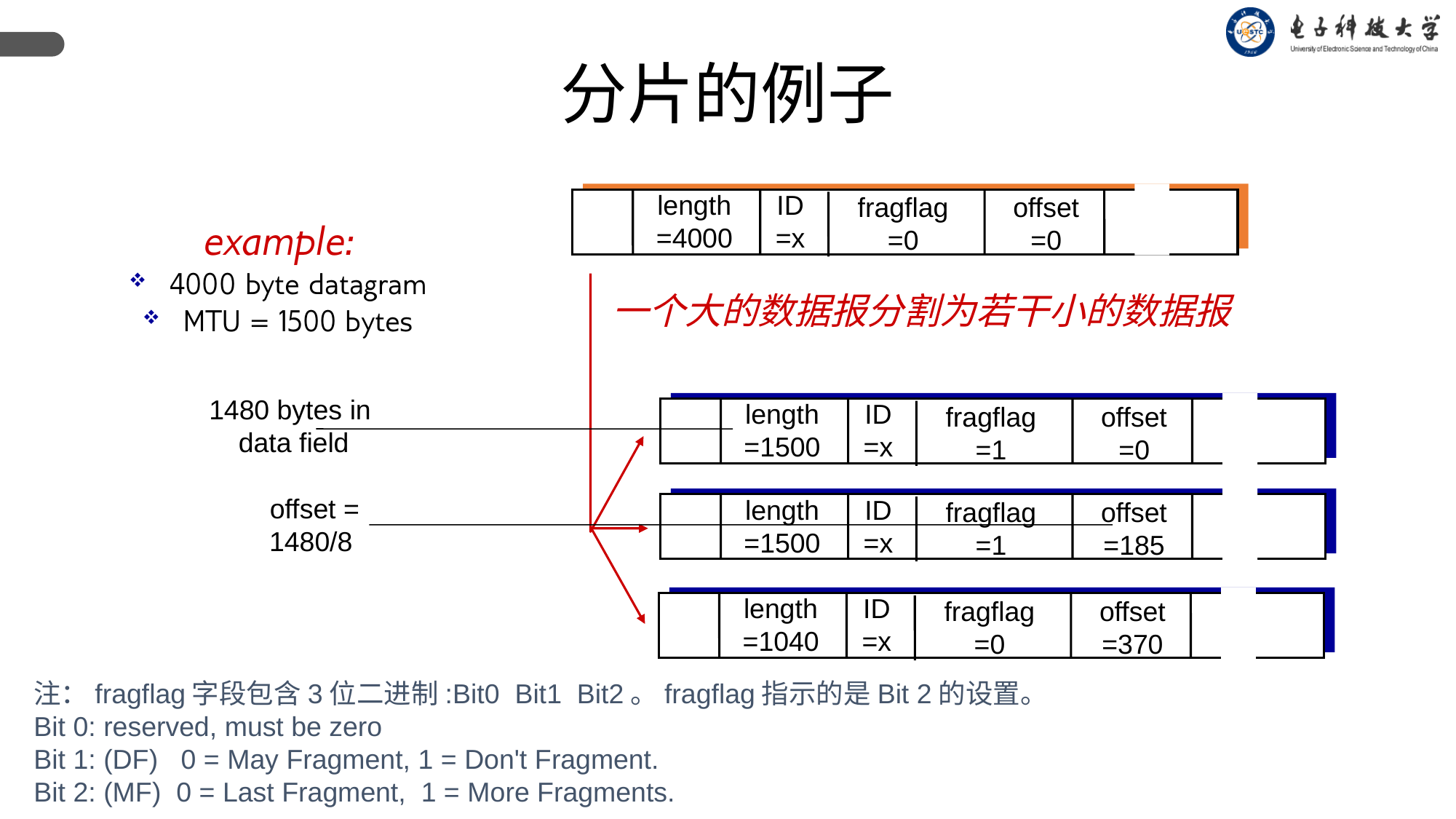

分片的例子
length
=4000
ID
=x

fragflag
=0
offset
=0

example:
4000 byte datagram
MTU = 1500 bytes

一个大的数据报分割为若干小的数据报
length
=1500
ID
=x

fragflag
=1
offset
=0

length
=1500
ID
=x

fragflag
=1
offset
=185

length
=1040
ID
=x

fragflag
=0
offset
=370

1480 bytes in
data field

offset =
1480/8

注：fragflag字段包含3位二进制:Bit0  Bit1  Bit2。fragflag指示的是Bit 2的设置。
Bit 0: reserved, must be zero
Bit 1: (DF)   0 = May Fragment, 1 = Don't Fragment.
Bit 2: (MF)  0 = Last Fragment,  1 = More Fragments.